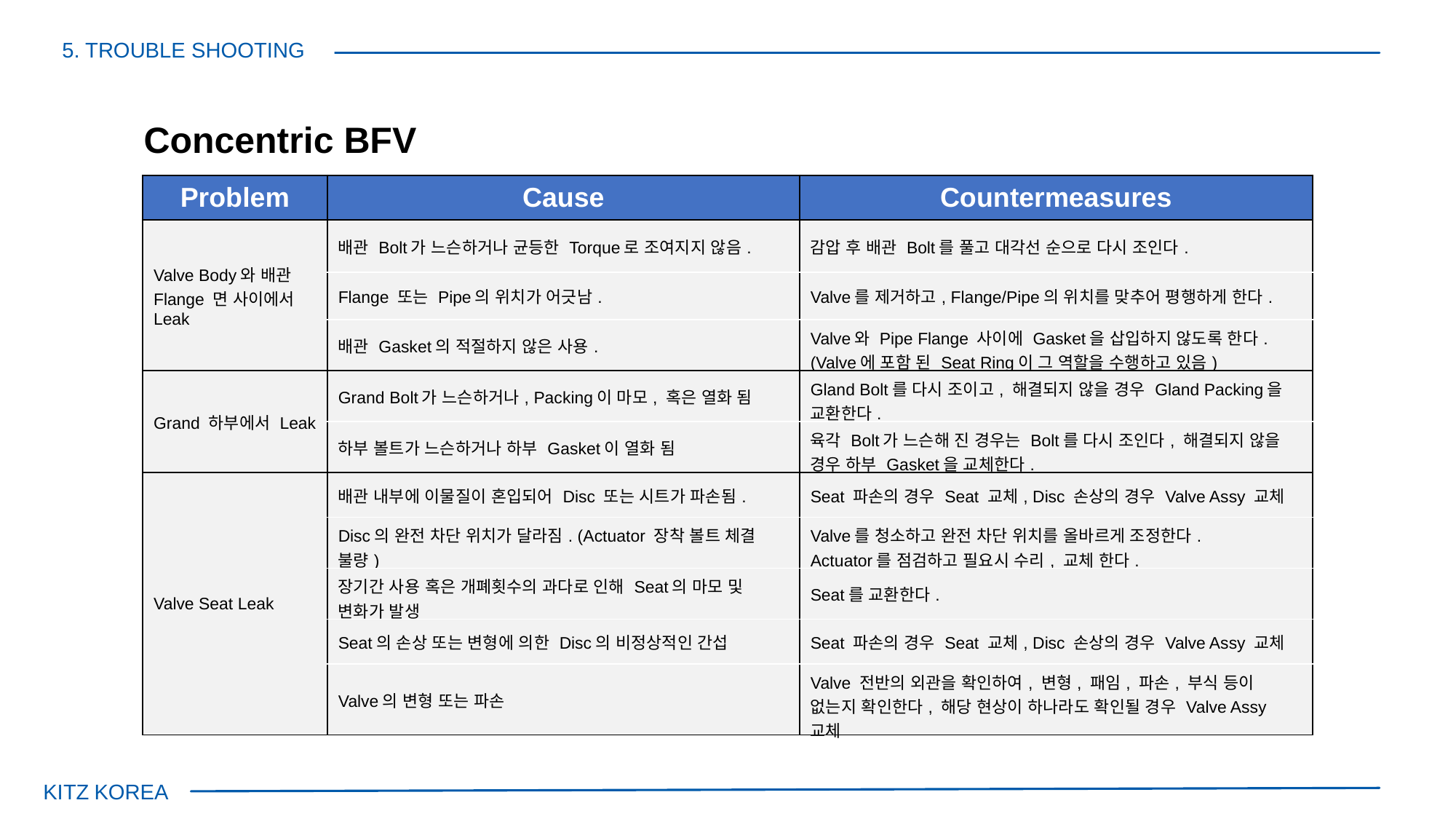

5. TROUBLE SHOOTING
Concentric BFV
| Problem | Cause | Countermeasures |
| --- | --- | --- |
| Valve Body와 배관 Flange 면 사이에서 Leak | 배관 Bolt가 느슨하거나 균등한 Torque로 조여지지 않음. | 감압 후 배관 Bolt를 풀고 대각선 순으로 다시 조인다. |
|  | Flange 또는 Pipe의 위치가 어긋남. | Valve를 제거하고, Flange/Pipe의 위치를 맞추어 평행하게 한다. |
|  | 배관 Gasket의 적절하지 않은 사용. | Valve와 Pipe Flange 사이에 Gasket을 삽입하지 않도록 한다. (Valve에 포함 된 Seat Ring이 그 역할을 수행하고 있음) |
| Grand 하부에서 Leak | Grand Bolt가 느슨하거나, Packing이 마모, 혹은 열화 됨 | Gland Bolt를 다시 조이고, 해결되지 않을 경우 Gland Packing을 교환한다. |
|  | 하부 볼트가 느슨하거나 하부 Gasket이 열화 됨 | 육각 Bolt가 느슨해 진 경우는 Bolt를 다시 조인다, 해결되지 않을 경우 하부 Gasket을 교체한다. |
| Valve Seat Leak | 배관 내부에 이물질이 혼입되어 Disc 또는 시트가 파손됨. | Seat 파손의 경우 Seat 교체, Disc 손상의 경우 Valve Assy 교체 |
|  | Disc의 완전 차단 위치가 달라짐. (Actuator 장착 볼트 체결 불량) | Valve를 청소하고 완전 차단 위치를 올바르게 조정한다. Actuator를 점검하고 필요시 수리, 교체 한다. |
|  | 장기간 사용 혹은 개폐횟수의 과다로 인해 Seat의 마모 및 변화가 발생 | Seat를 교환한다. |
|  | Seat의 손상 또는 변형에 의한 Disc의 비정상적인 간섭 | Seat 파손의 경우 Seat 교체, Disc 손상의 경우 Valve Assy 교체 |
|  | Valve의 변형 또는 파손 | Valve 전반의 외관을 확인하여, 변형, 패임, 파손, 부식 등이 없는지 확인한다, 해당 현상이 하나라도 확인될 경우 Valve Assy 교체 |